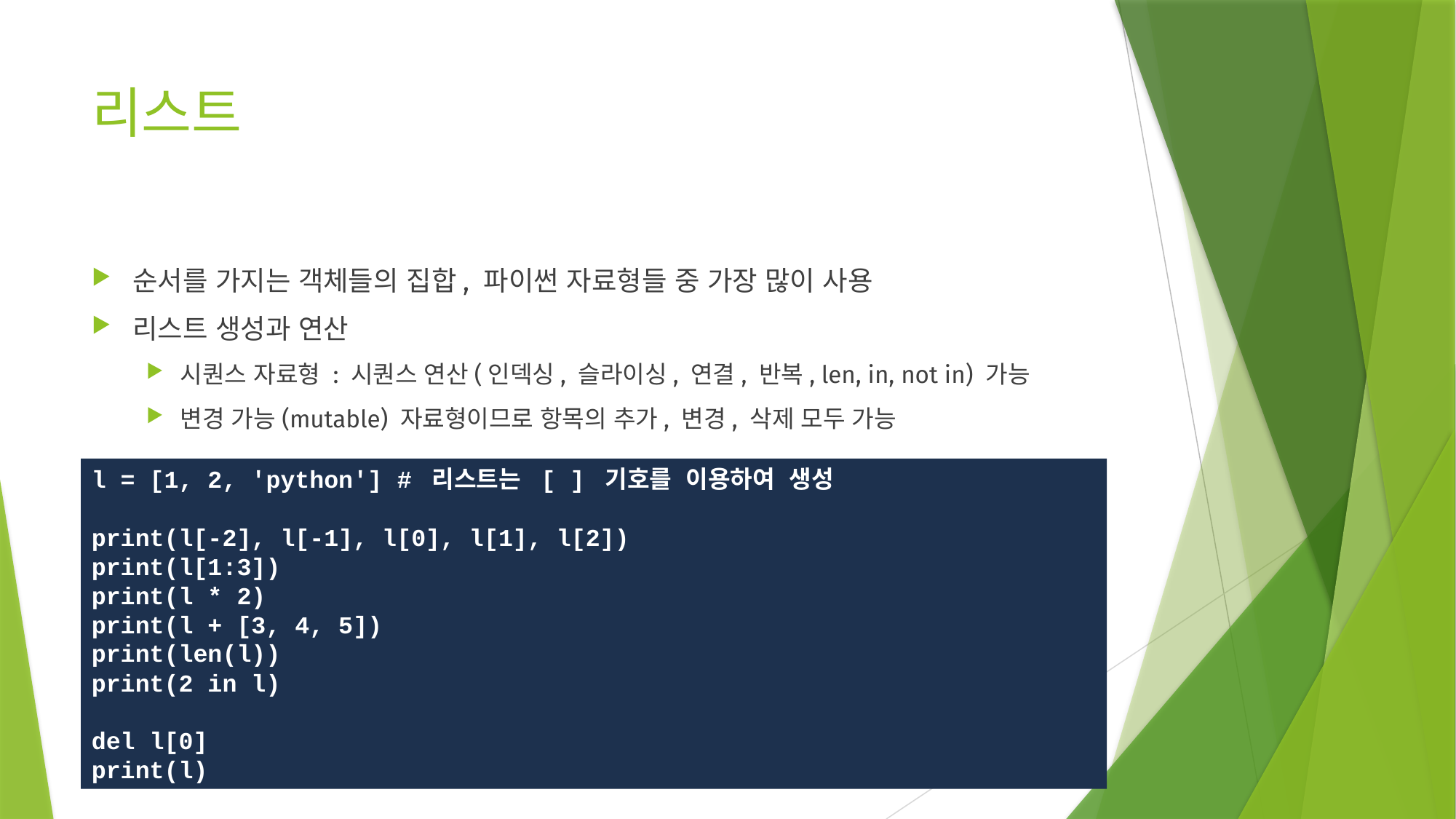

# 리스트
순서를 가지는 객체들의 집합, 파이썬 자료형들 중 가장 많이 사용
리스트 생성과 연산
시퀀스 자료형 : 시퀀스 연산(인덱싱, 슬라이싱, 연결, 반복, len, in, not in) 가능
변경 가능(mutable) 자료형이므로 항목의 추가, 변경, 삭제 모두 가능
l = [1, 2, 'python'] # 리스트는 [ ] 기호를 이용하여 생성
print(l[-2], l[-1], l[0], l[1], l[2])
print(l[1:3])
print(l * 2)
print(l + [3, 4, 5])
print(len(l))
print(2 in l)
del l[0]
print(l)